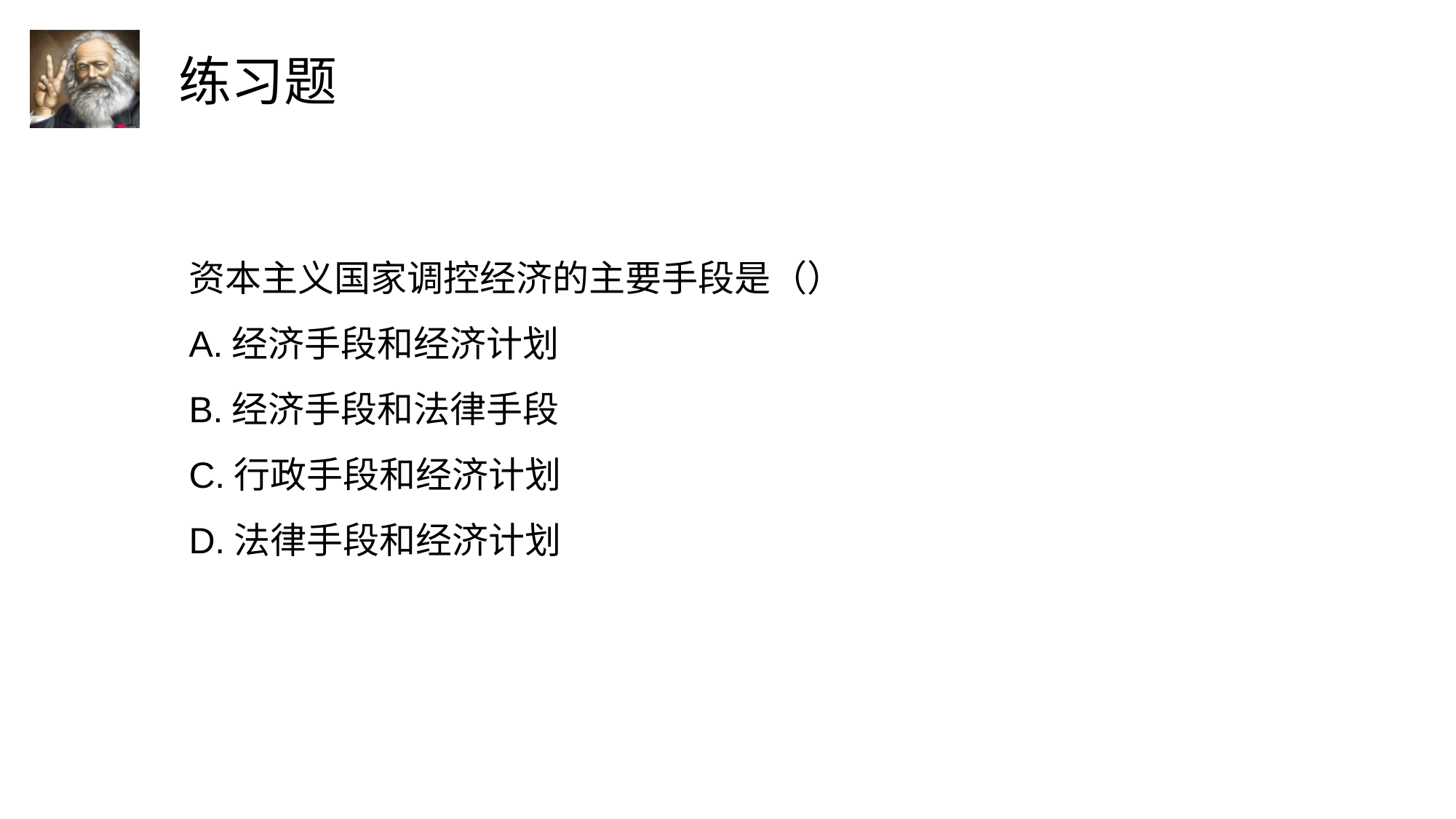

资本主义国家调控经济的主要手段是（）
A.经济手段和经济计划
B.经济手段和法律手段
C.行政手段和经济计划
D.法律手段和经济计划